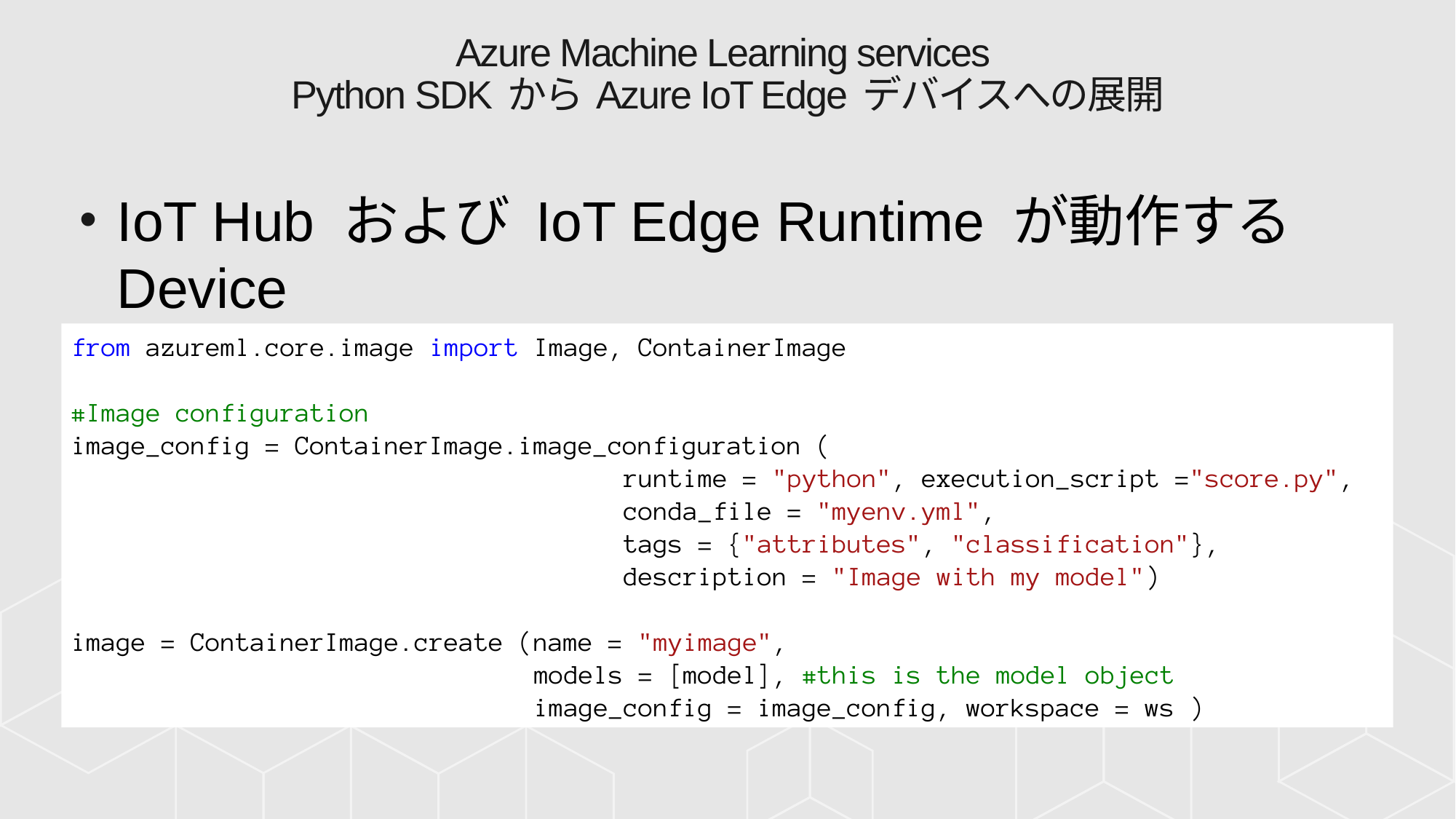

# Azure Machine Learning services Python SDK から Azure IoT Edge デバイスへの展開
IoT Hub および IoT Edge Runtime が動作する Device
from azureml.core.image import Image, ContainerImage

#Image configuration
image_config = ContainerImage.image_configuration (
                                     runtime = "python", execution_script ="score.py",
                                     conda_file = "myenv.yml",
                                     tags = {"attributes", "classification"},
                                     description = "Image with my model")

image = ContainerImage.create (name = "myimage",
                               models = [model], #this is the model object
                               image_config = image_config, workspace = ws )